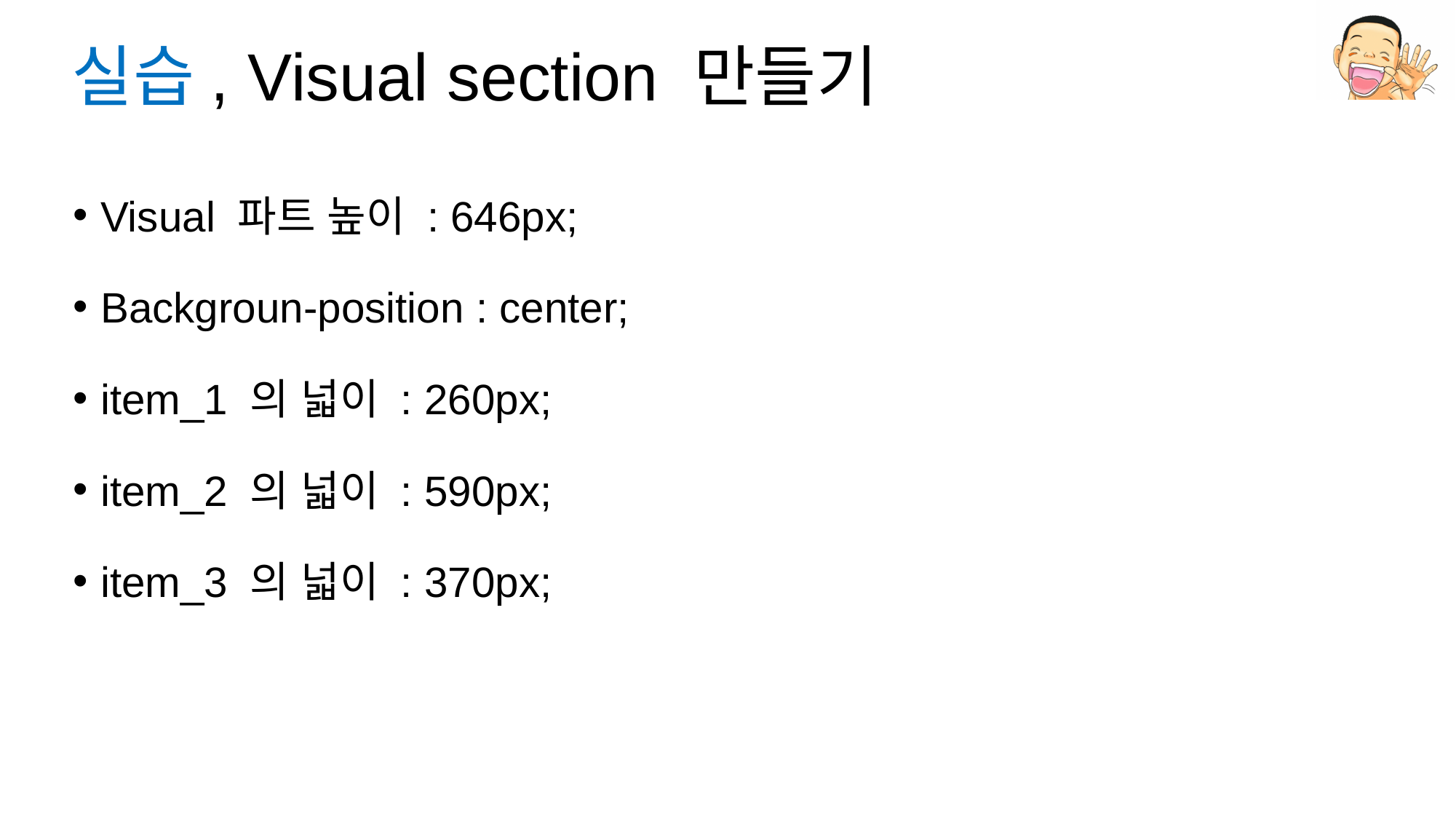

# 실습, Visual section 만들기
Visual 파트 높이 : 646px;
Backgroun-position : center;
item_1 의 넓이 : 260px;
item_2 의 넓이 : 590px;
item_3 의 넓이 : 370px;